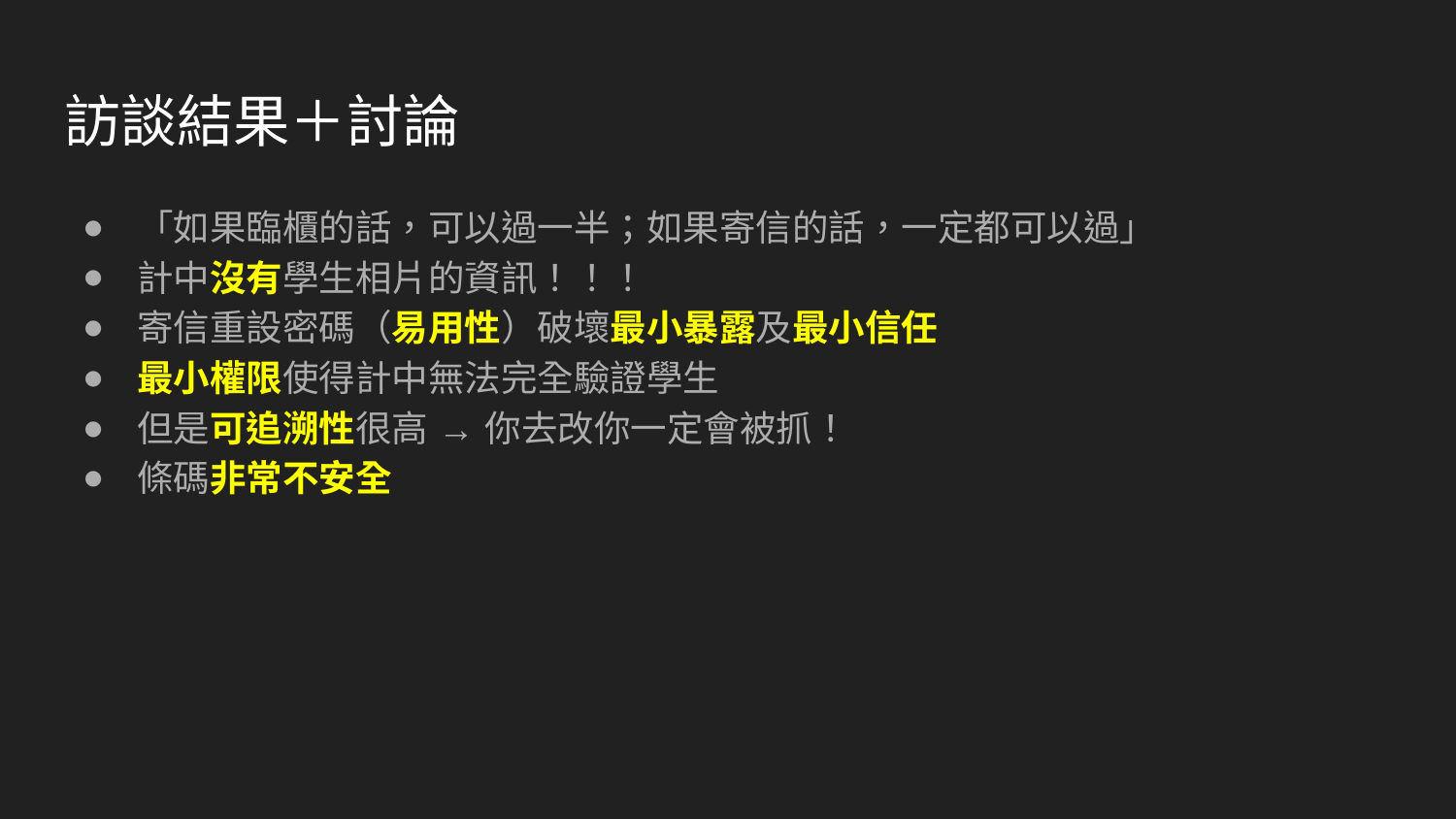

# 訪談結果＋討論
「如果臨櫃的話，可以過一半；如果寄信的話，一定都可以過」
計中沒有學生相片的資訊！！！
寄信重設密碼（易用性）破壞最小暴露及最小信任
最小權限使得計中無法完全驗證學生
但是可追溯性很高 → 你去改你一定會被抓！
條碼非常不安全